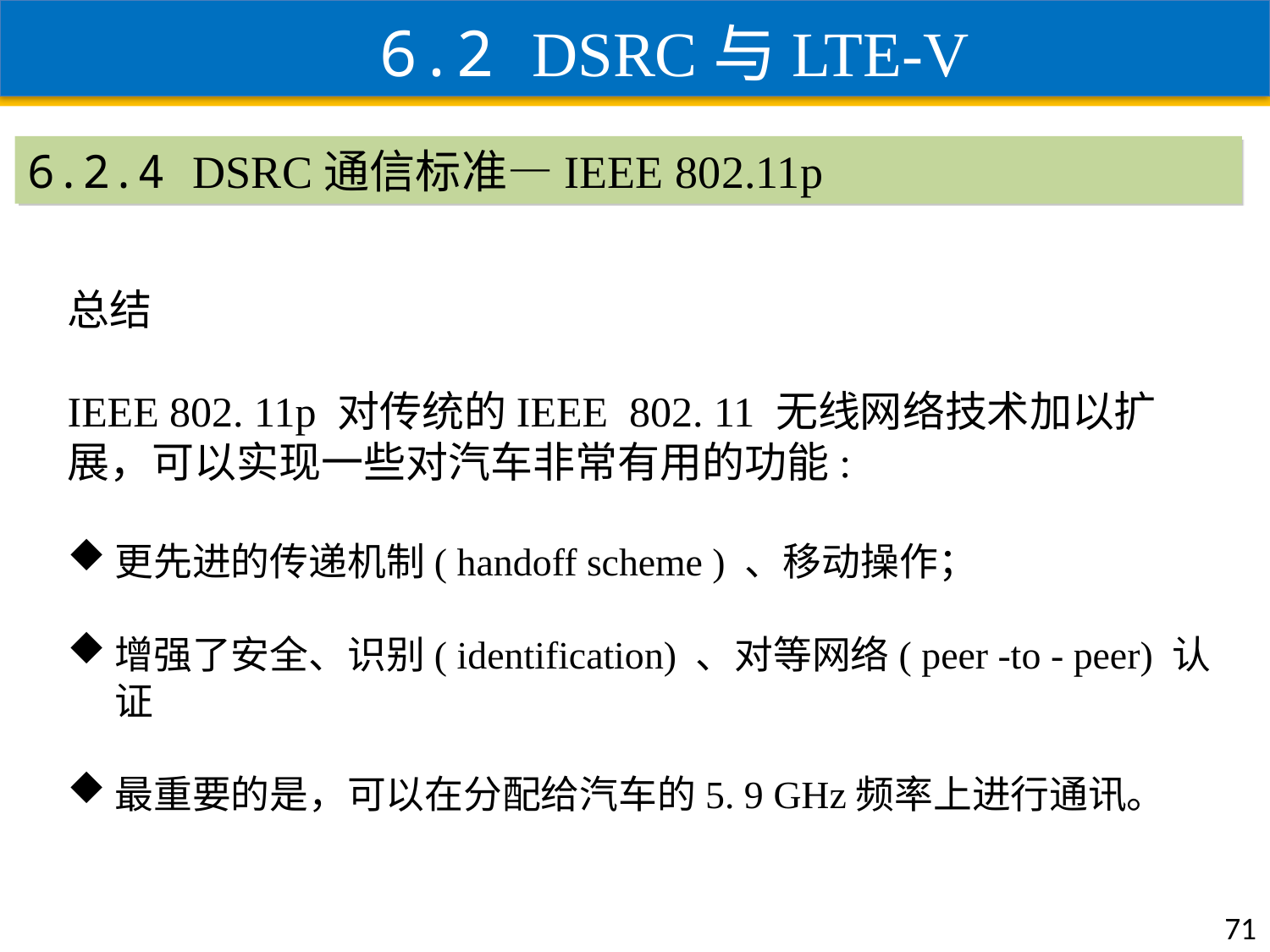

6.2 DSRC与LTE-V
6.2.4 DSRC通信标准—IEEE 802.11p

总结

IEEE 802. 11p 对传统的IEEE  802. 11 无线网络技术加以扩展，可以实现一些对汽车非常有用的功能:

更先进的传递机制( handoff scheme ) 、移动操作；

增强了安全、识别( identification) 、对等网络( peer -to - peer) 认证

最重要的是，可以在分配给汽车的5. 9 GHz频率上进行通讯。
71